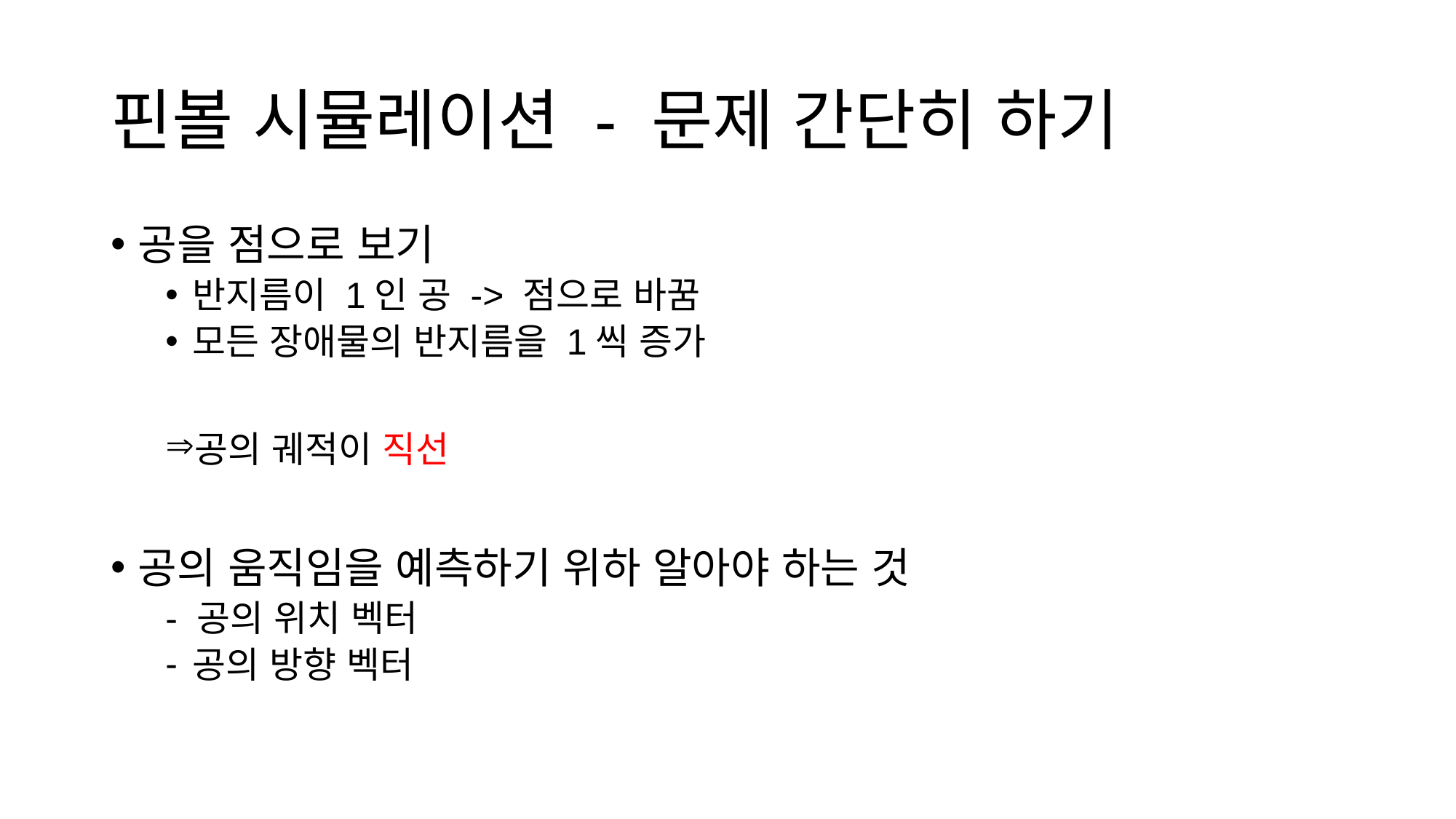

# 핀볼 시뮬레이션 - 문제 간단히 하기
공을 점으로 보기
반지름이 1인 공 -> 점으로 바꿈
모든 장애물의 반지름을 1씩 증가

공의 궤적이 직선

공의 움직임을 예측하기 위하 알아야 하는 것
- 공의 위치 벡터
공의 방향 벡터